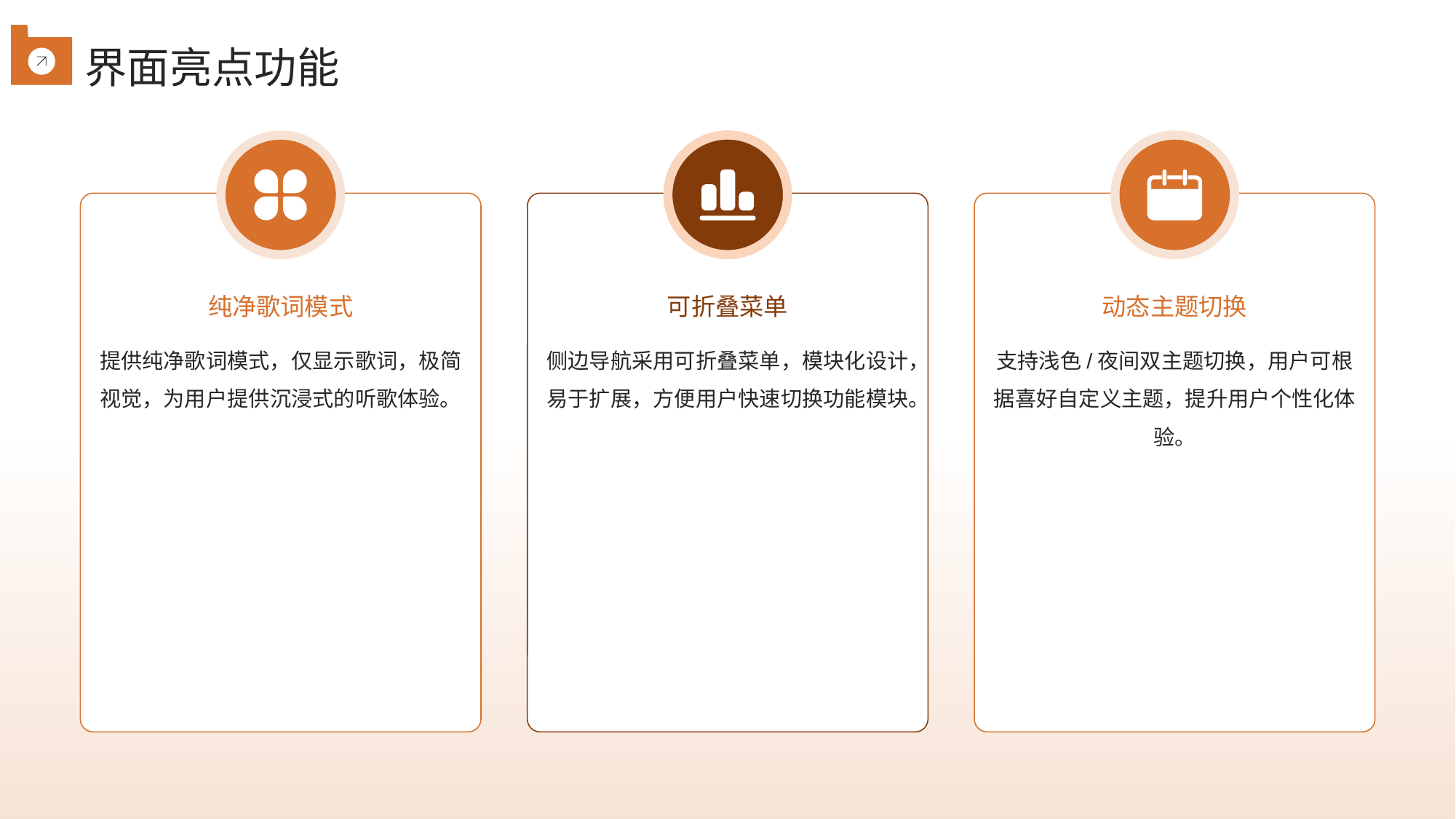

界面亮点功能

纯净歌词模式
可折叠菜单
动态主题切换
提供纯净歌词模式，仅显示歌词，极简视觉，为用户提供沉浸式的听歌体验。
侧边导航采用可折叠菜单，模块化设计，易于扩展，方便用户快速切换功能模块。
支持浅色/夜间双主题切换，用户可根据喜好自定义主题，提升用户个性化体验。